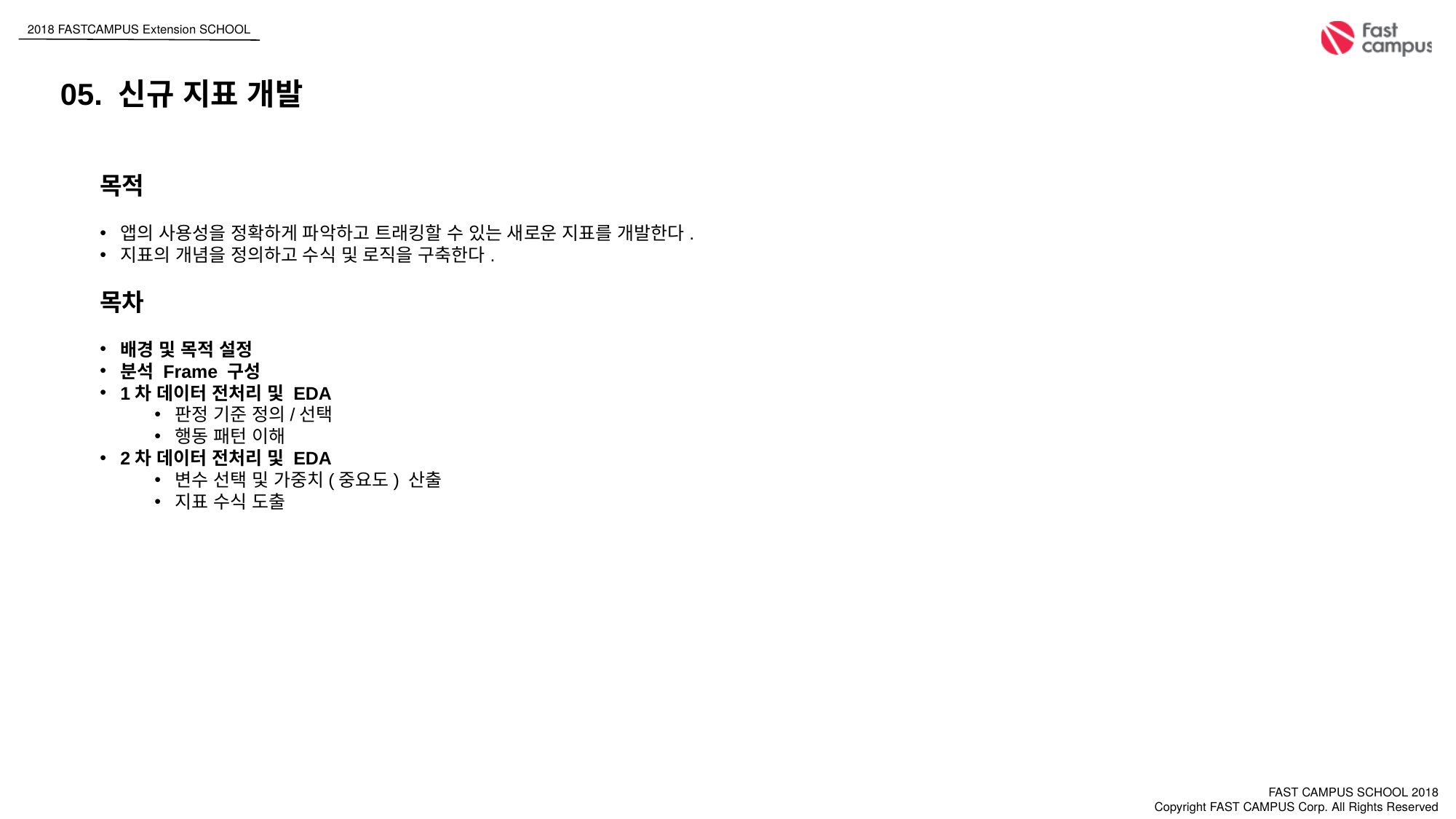

05. 신규 지표 개발
목적

앱의 사용성을 정확하게 파악하고 트래킹할 수 있는 새로운 지표를 개발한다.
지표의 개념을 정의하고 수식 및 로직을 구축한다.

목차

배경 및 목적 설정
분석 Frame 구성
1차 데이터 전처리 및 EDA
판정 기준 정의/선택
행동 패턴 이해
2차 데이터 전처리 및 EDA
변수 선택 및 가중치(중요도) 산출
지표 수식 도출